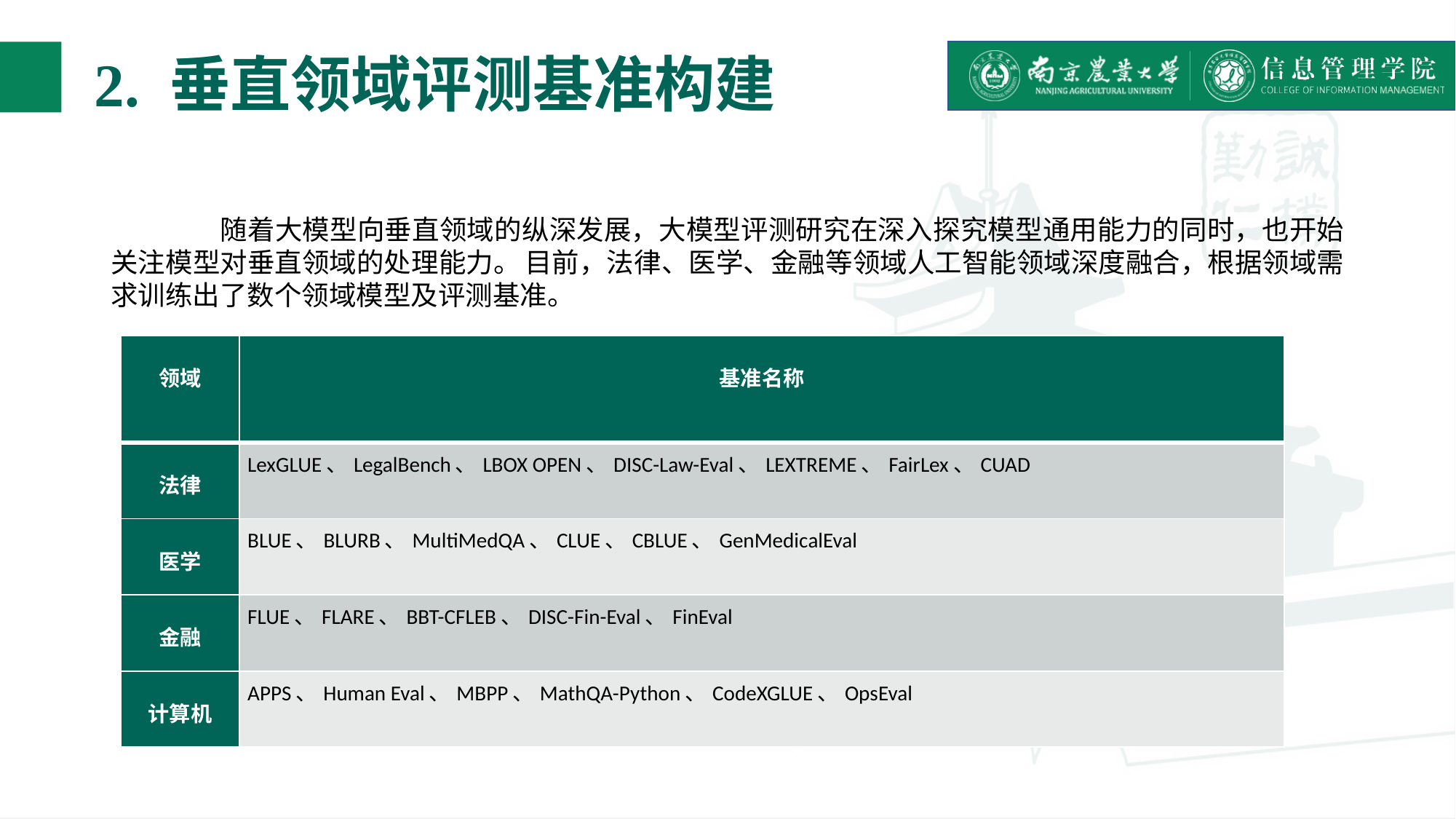

# 2. 垂直领域评测基准构建
	随着大模型向垂直领域的纵深发展，大模型评测研究在深入探究模型通用能力的同时，也开始关注模型对垂直领域的处理能力。 目前，法律、医学、金融等领域人工智能领域深度融合，根据领域需求训练出了数个领域模型及评测基准。

| 领域 | 基准名称 |
| --- | --- |
| 法律 | LexGLUE、LegalBench、LBOX OPEN、DISC-Law-Eval、LEXTREME、FairLex、CUAD |
| 医学 | BLUE、BLURB、MultiMedQA、CLUE、CBLUE、GenMedicalEval |
| 金融 | FLUE、FLARE、BBT-CFLEB、DISC-Fin-Eval、FinEval |
| 计算机 | APPS、Human Eval、MBPP、MathQA-Python、CodeXGLUE、OpsEval |